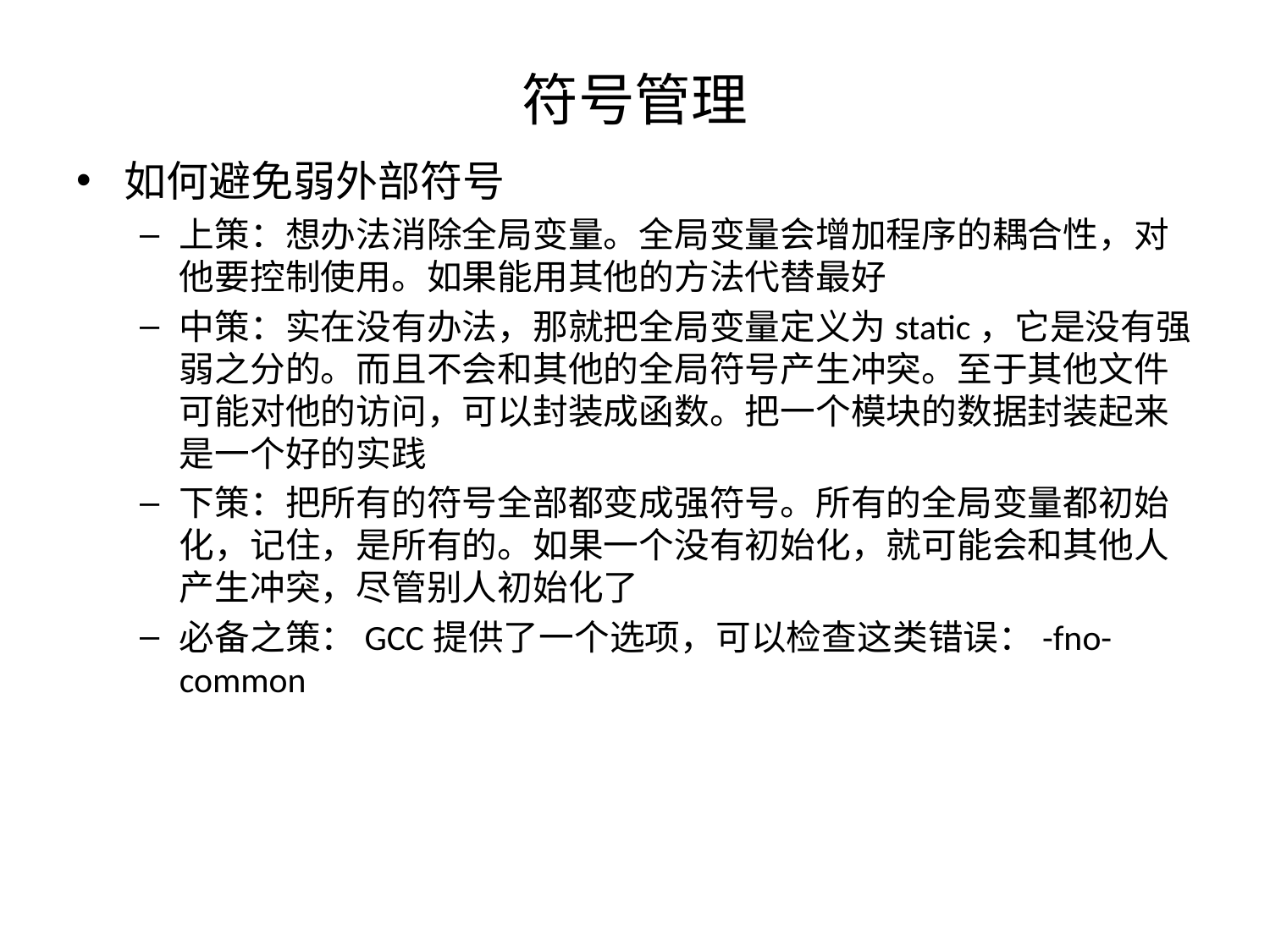

# 符号管理
如何避免弱外部符号
上策：想办法消除全局变量。全局变量会增加程序的耦合性，对他要控制使用。如果能用其他的方法代替最好
中策：实在没有办法，那就把全局变量定义为static，它是没有强弱之分的。而且不会和其他的全局符号产生冲突。至于其他文件可能对他的访问，可以封装成函数。把一个模块的数据封装起来是一个好的实践
下策：把所有的符号全部都变成强符号。所有的全局变量都初始化，记住，是所有的。如果一个没有初始化，就可能会和其他人产生冲突，尽管别人初始化了
必备之策：GCC提供了一个选项，可以检查这类错误：-fno-common